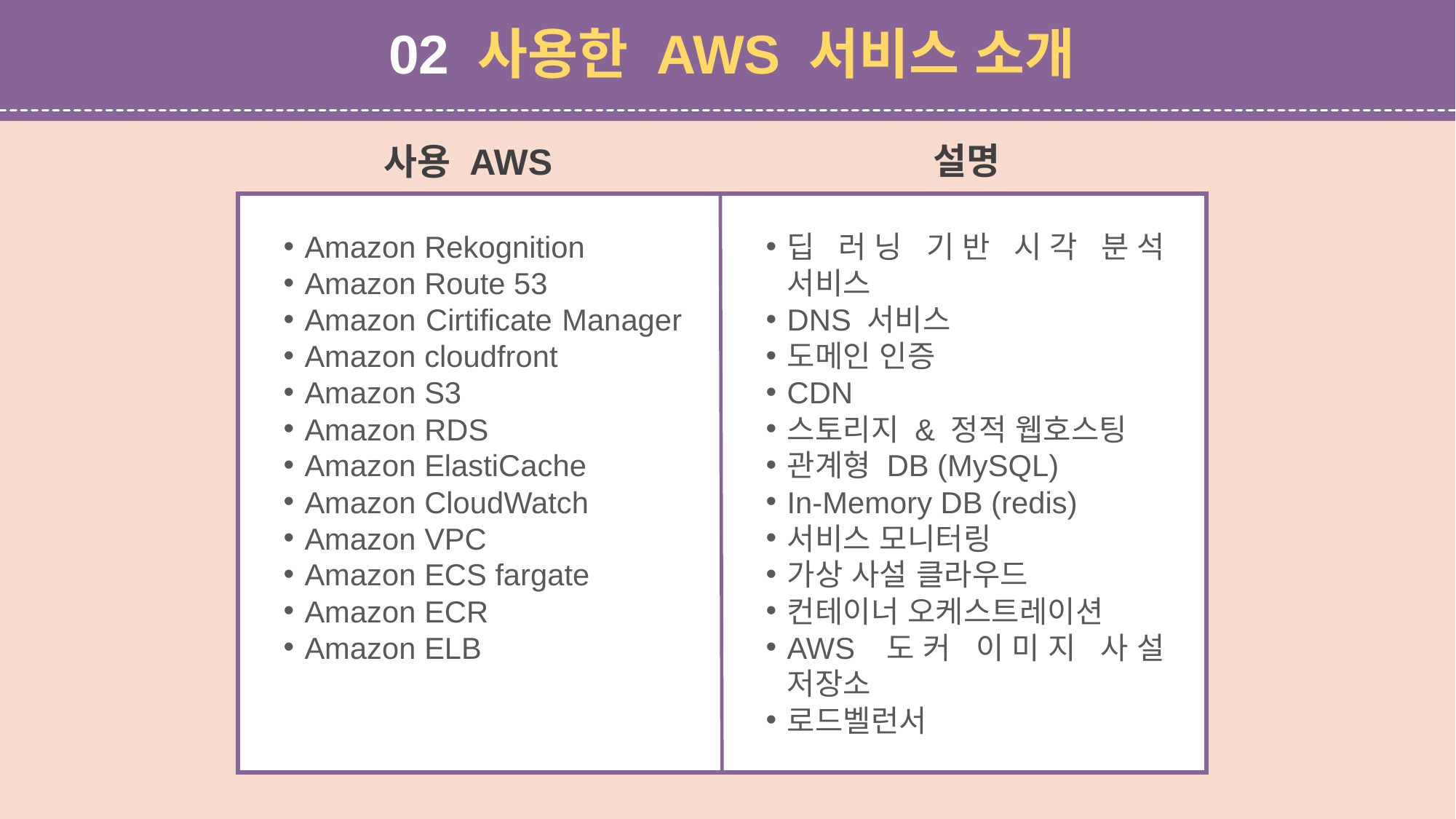

02 사용한 AWS 서비스 소개
설명
사용 AWS

Amazon Rekognition
Amazon Route 53
Amazon Cirtificate Manager
Amazon cloudfront
Amazon S3
Amazon RDS
Amazon ElastiCache
Amazon CloudWatch
Amazon VPC
Amazon ECS fargate
Amazon ECR
Amazon ELB
딥 러닝 기반 시각 분석 서비스
DNS 서비스
도메인 인증
CDN
스토리지 & 정적 웹호스팅
관계형 DB (MySQL)
In-Memory DB (redis)
서비스 모니터링
가상 사설 클라우드
컨테이너 오케스트레이션
AWS 도커 이미지 사설 저장소
로드벨런서